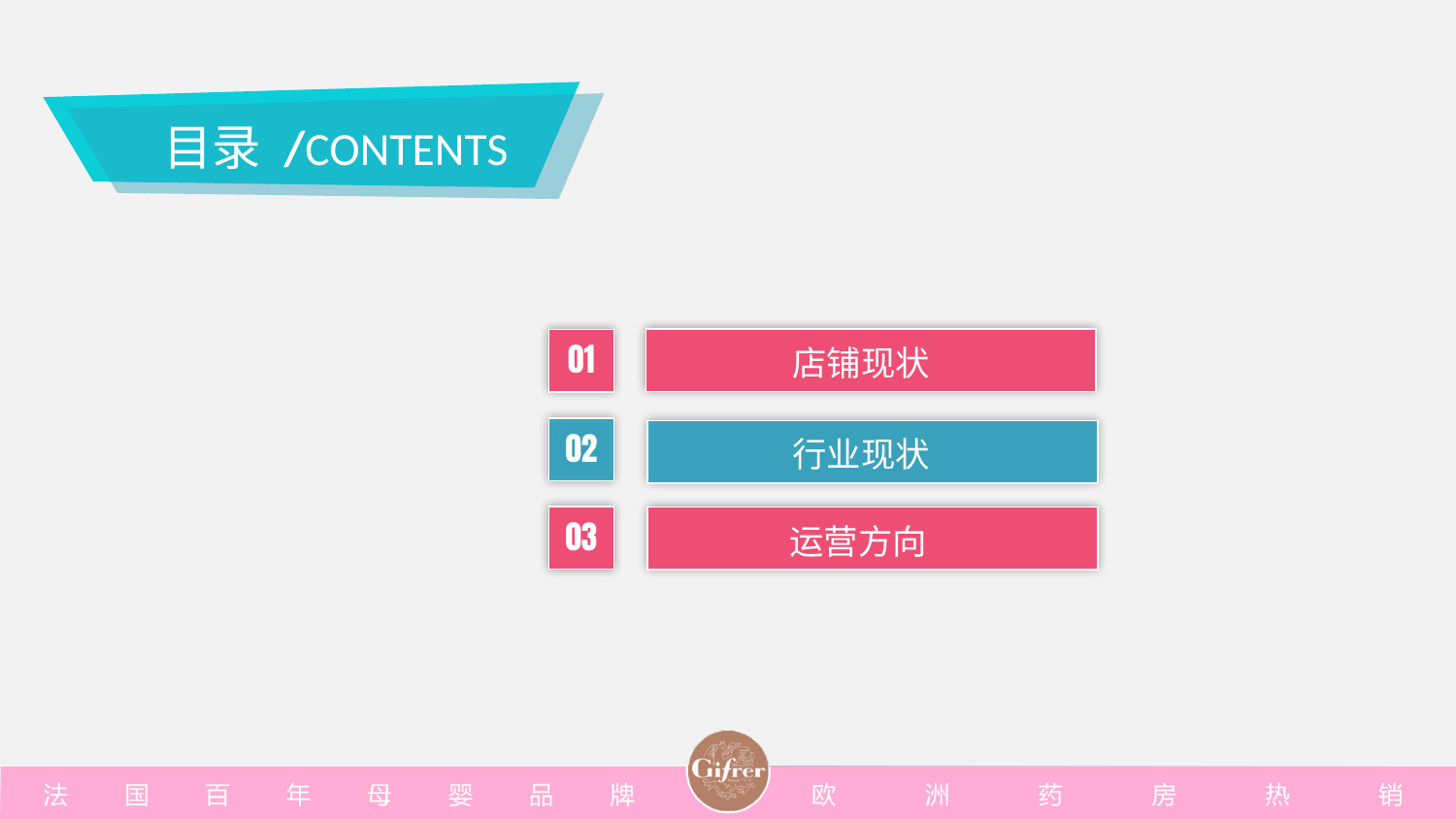

目录 /CONTENTS

店铺现状
01
02

行业现状
03

运营方向